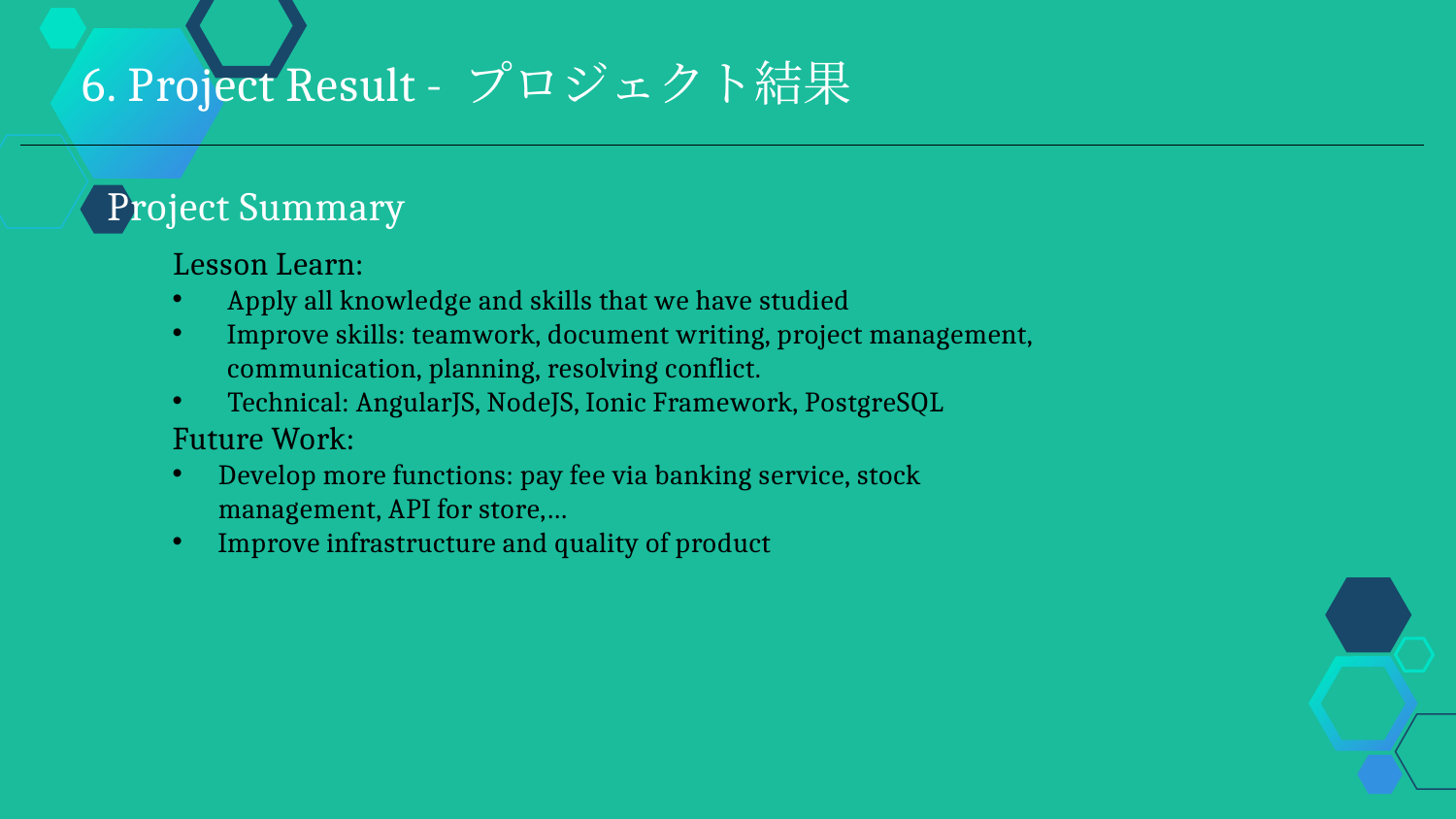

6. Project Result - プロジェクト結果

Project Summary

Lesson Learn:
Apply all knowledge and skills that we have studied
Improve skills: teamwork, document writing, project management, communication, planning, resolving conflict.
Technical: AngularJS, NodeJS, Ionic Framework, PostgreSQL
Future Work:
Develop more functions: pay fee via banking service, stock management, API for store,…
Improve infrastructure and quality of product